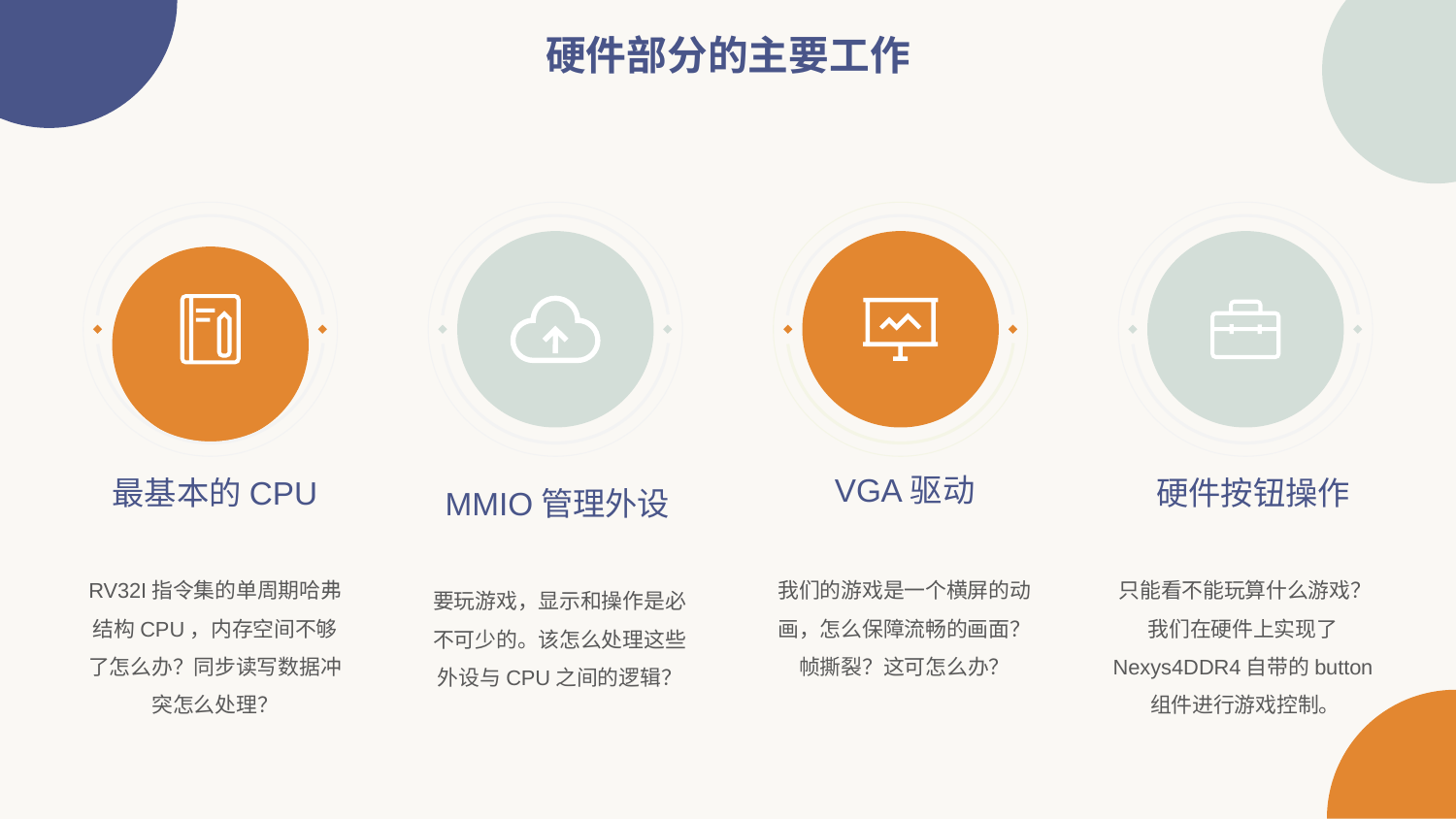

硬件部分的主要工作

VGA驱动
最基本的CPU
硬件按钮操作
MMIO管理外设
我们的游戏是一个横屏的动画，怎么保障流畅的画面？帧撕裂？这可怎么办？
只能看不能玩算什么游戏？我们在硬件上实现了Nexys4DDR4自带的button组件进行游戏控制。

RV32I指令集的单周期哈弗结构CPU，内存空间不够了怎么办？同步读写数据冲突怎么处理？
要玩游戏，显示和操作是必不可少的。该怎么处理这些外设与CPU之间的逻辑？